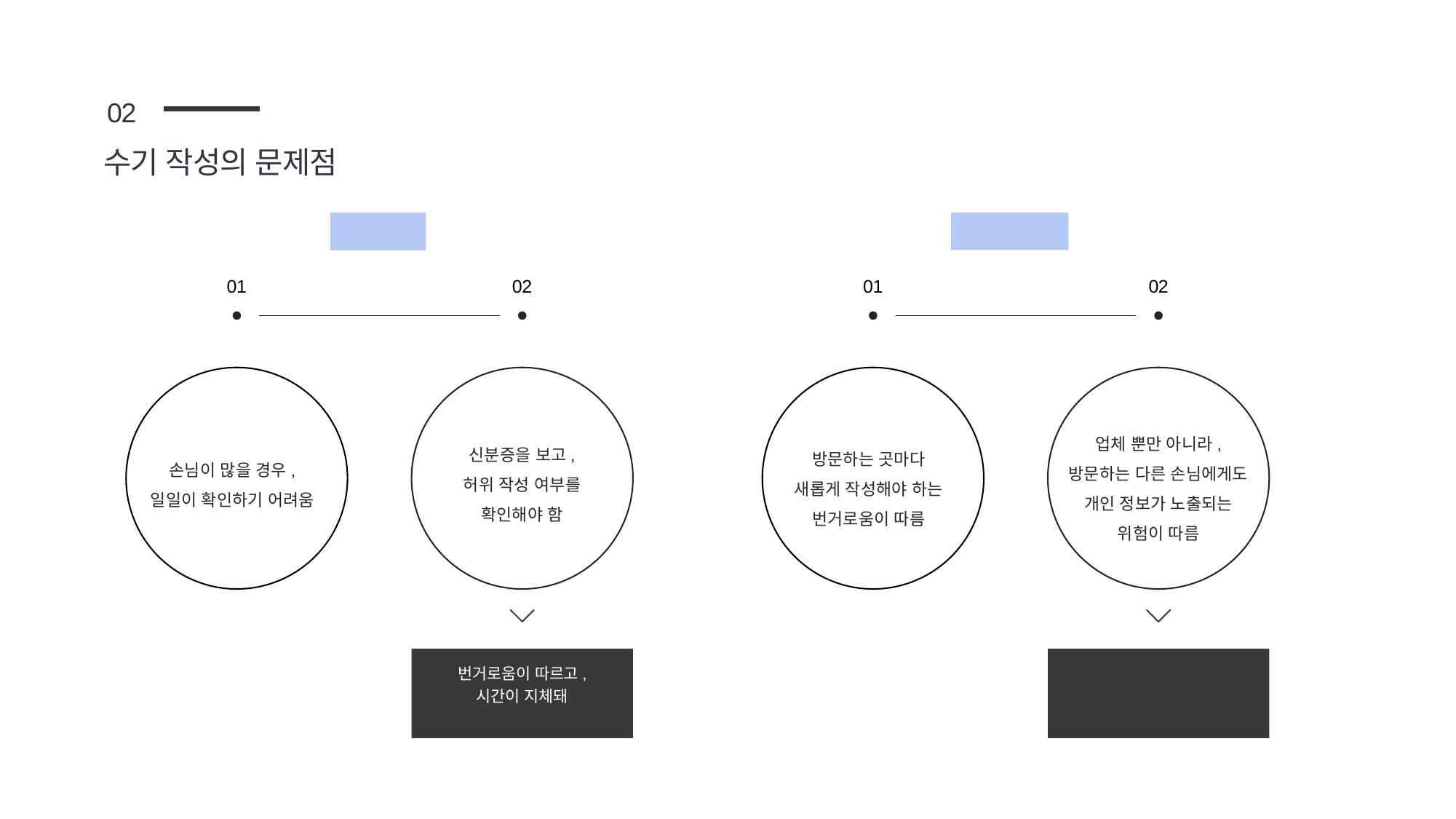

02
02
수기 작성의 문제점

방문객 입장
업주 입장
01
02
01

방문하는 곳마다
새롭게 작성해야 하는
번거로움이 따름
02

업체 뿐만 아니라,
방문하는 다른 손님에게도
개인 정보가 노출되는
위험이 따름

신분증을 보고,
허위 작성 여부를
확인해야 함
손님이 많을 경우,
일일이 확인하기 어려움

번거로움이 따르고,
시간이 지체돼
대체로 자율에 맡김

출입명부를
허위로 작성하게 됨